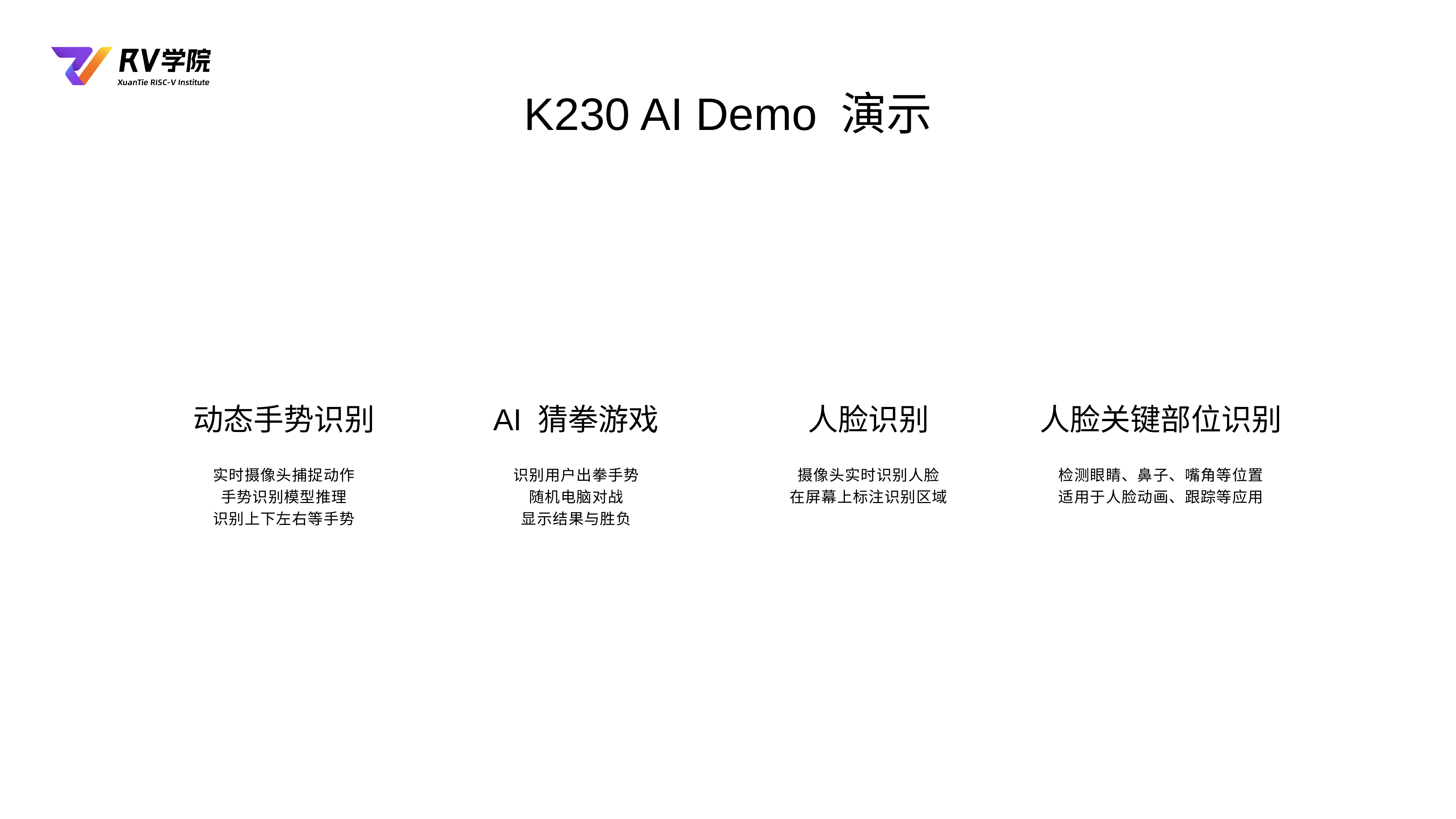

K230 AI Demo 演示
动态手势识别
实时摄像头捕捉动作
手势识别模型推理
识别上下左右等手势
AI 猜拳游戏
识别用户出拳手势
随机电脑对战
显示结果与胜负
人脸识别
摄像头实时识别人脸
在屏幕上标注识别区域
人脸关键部位识别
检测眼睛、鼻子、嘴角等位置
适用于人脸动画、跟踪等应用